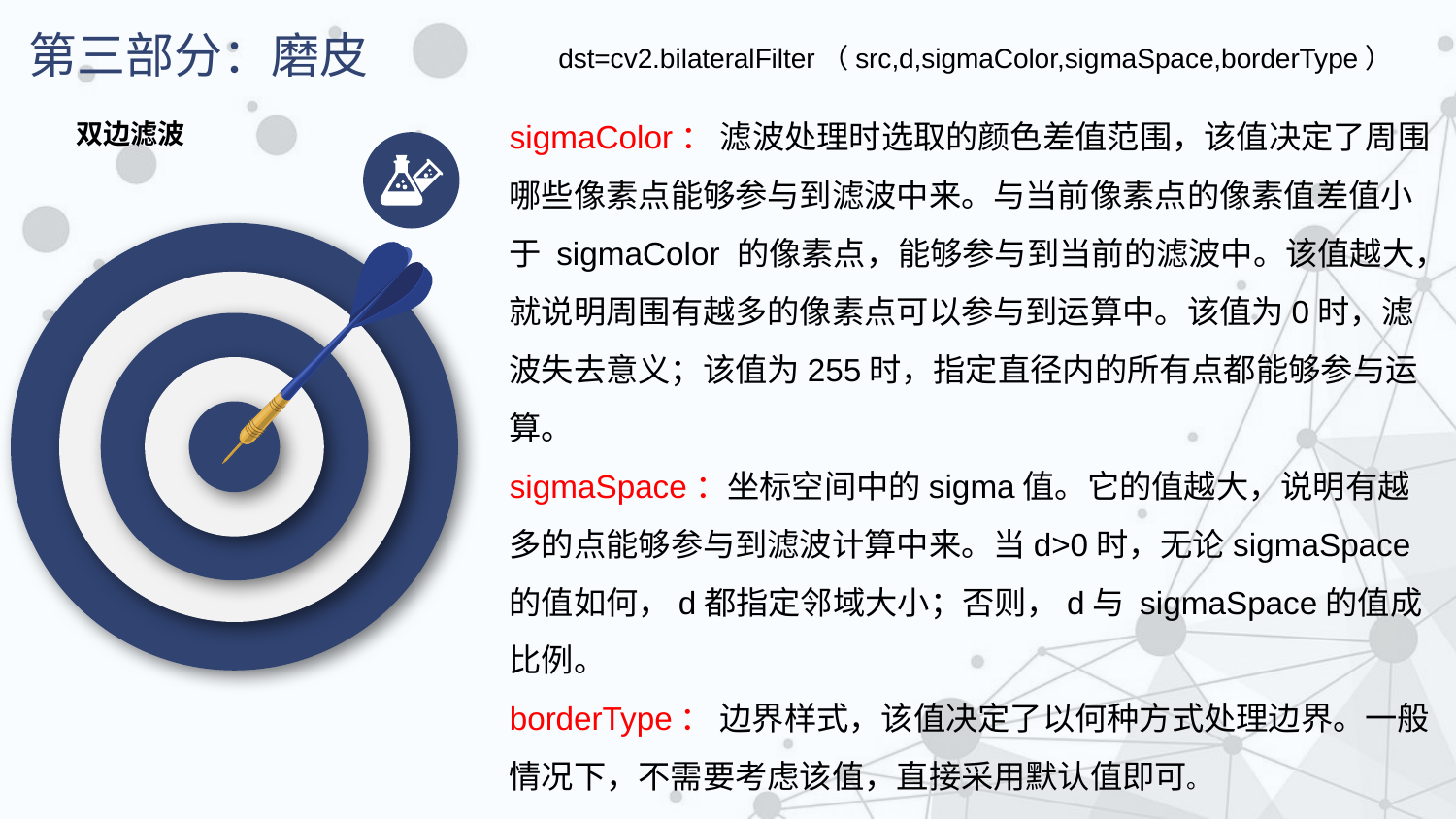

dst=cv2.bilateralFilter（src,d,sigmaColor,sigmaSpace,borderType）
第三部分：磨皮
sigmaColor： 滤波处理时选取的颜色差值范围，该值决定了周围哪些像素点能够参与到滤波中来。与当前像素点的像素值差值小于 sigmaColor 的像素点，能够参与到当前的滤波中。该值越大，就说明周围有越多的像素点可以参与到运算中。该值为0时，滤波失去意义；该值为255时，指定直径内的所有点都能够参与运算。
sigmaSpace：坐标空间中的sigma值。它的值越大，说明有越多的点能够参与到滤波计算中来。当d>0时，无论sigmaSpace的值如何，d都指定邻域大小；否则，d与 sigmaSpace的值成比例。
borderType： 边界样式，该值决定了以何种方式处理边界。一般情况下，不需要考虑该值，直接采用默认值即可。
双边滤波